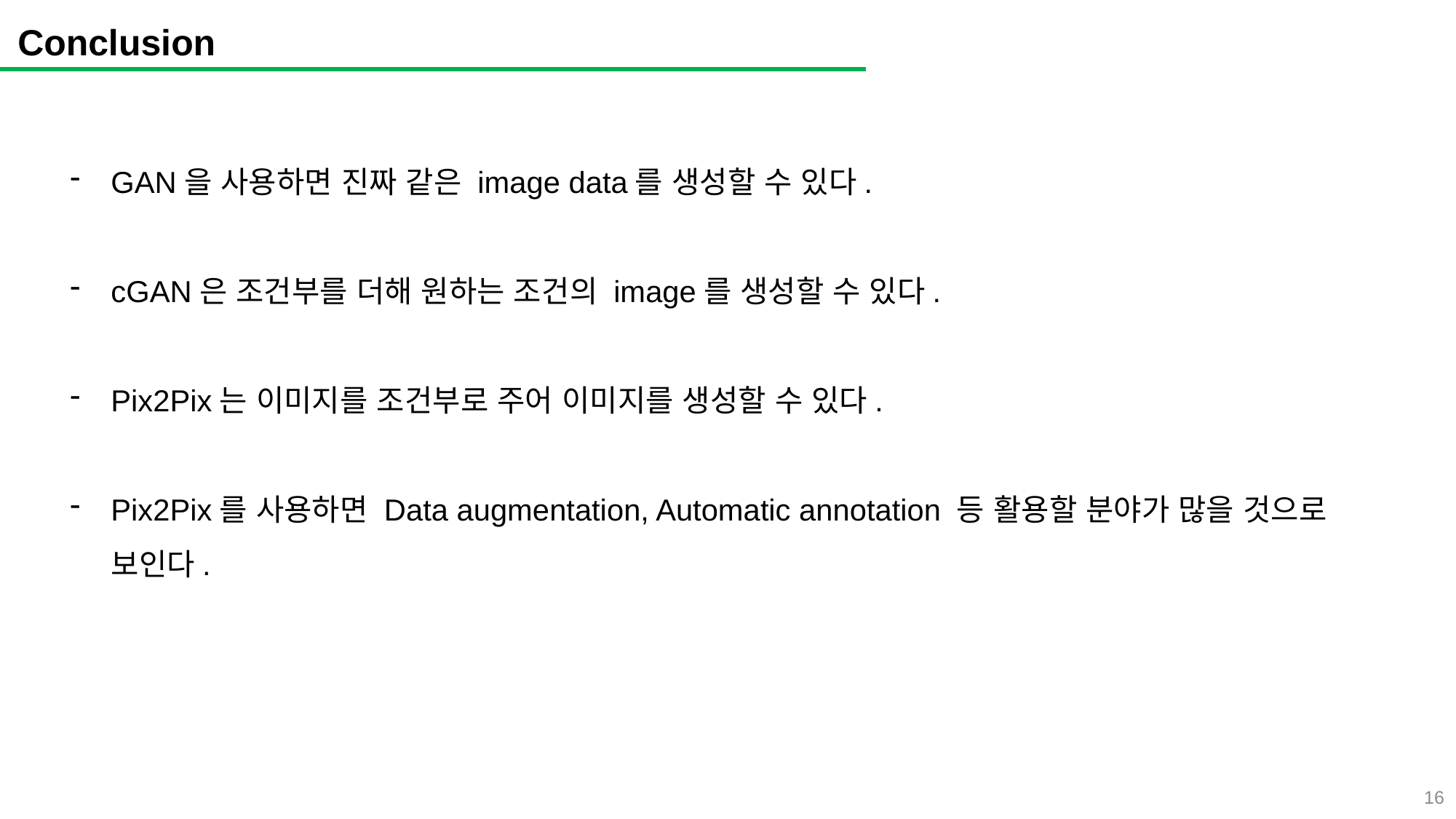

Conclusion
GAN을 사용하면 진짜 같은 image data를 생성할 수 있다.

cGAN은 조건부를 더해 원하는 조건의 image를 생성할 수 있다.

Pix2Pix는 이미지를 조건부로 주어 이미지를 생성할 수 있다.

Pix2Pix를 사용하면 Data augmentation, Automatic annotation 등 활용할 분야가 많을 것으로 보인다.
16